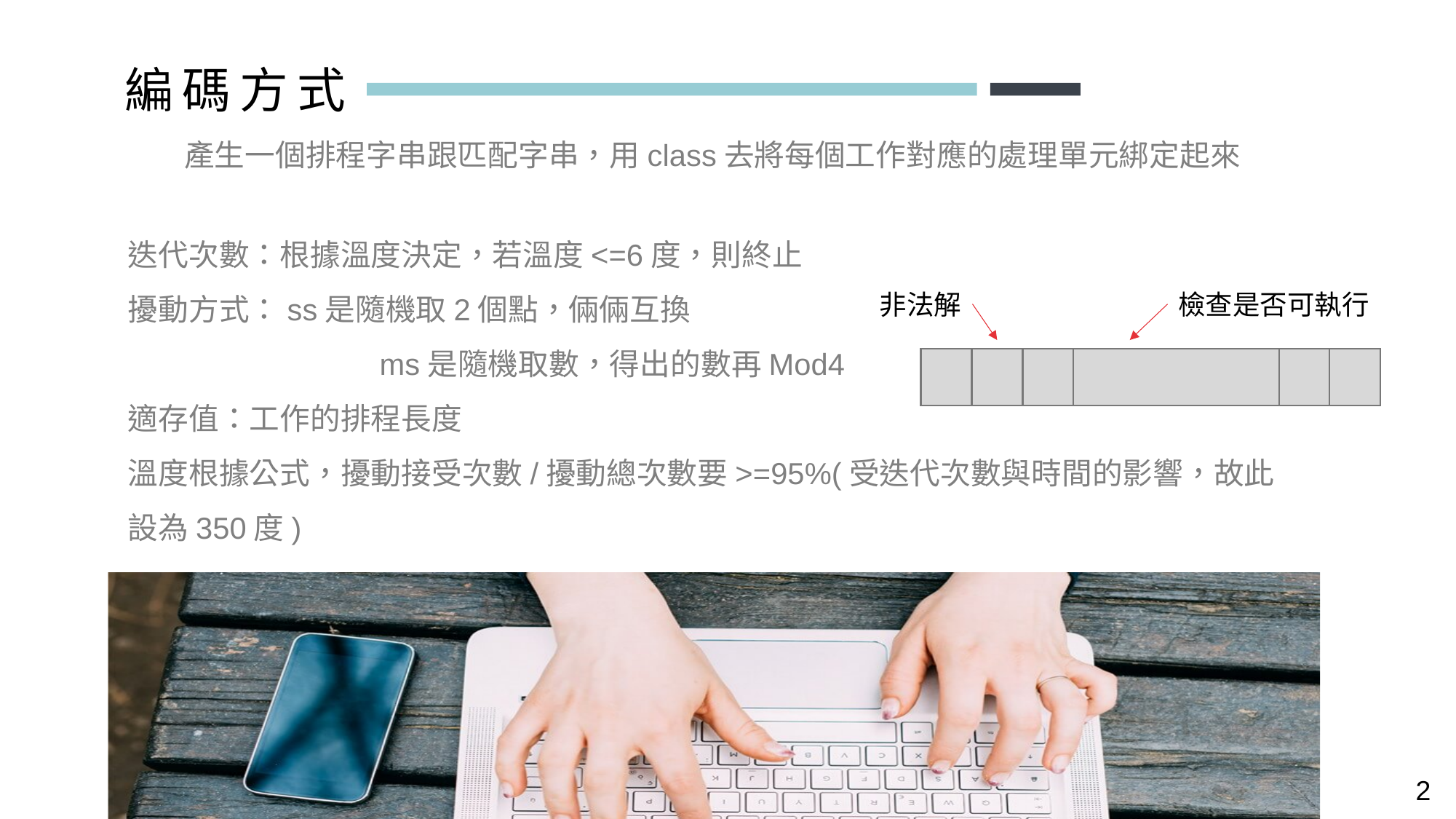

編碼方式

產生一個排程字串跟匹配字串，用class去將每個工作對應的處理單元綁定起來

迭代次數：根據溫度決定，若溫度<=6度，則終止
擾動方式：ss是隨機取2個點，倆倆互換
		    ms是隨機取數，得出的數再Mod4
適存值：工作的排程長度
溫度根據公式，擾動接受次數/擾動總次數要>=95%(受迭代次數與時間的影響，故此設為350度)
非法解
檢查是否可執行

2